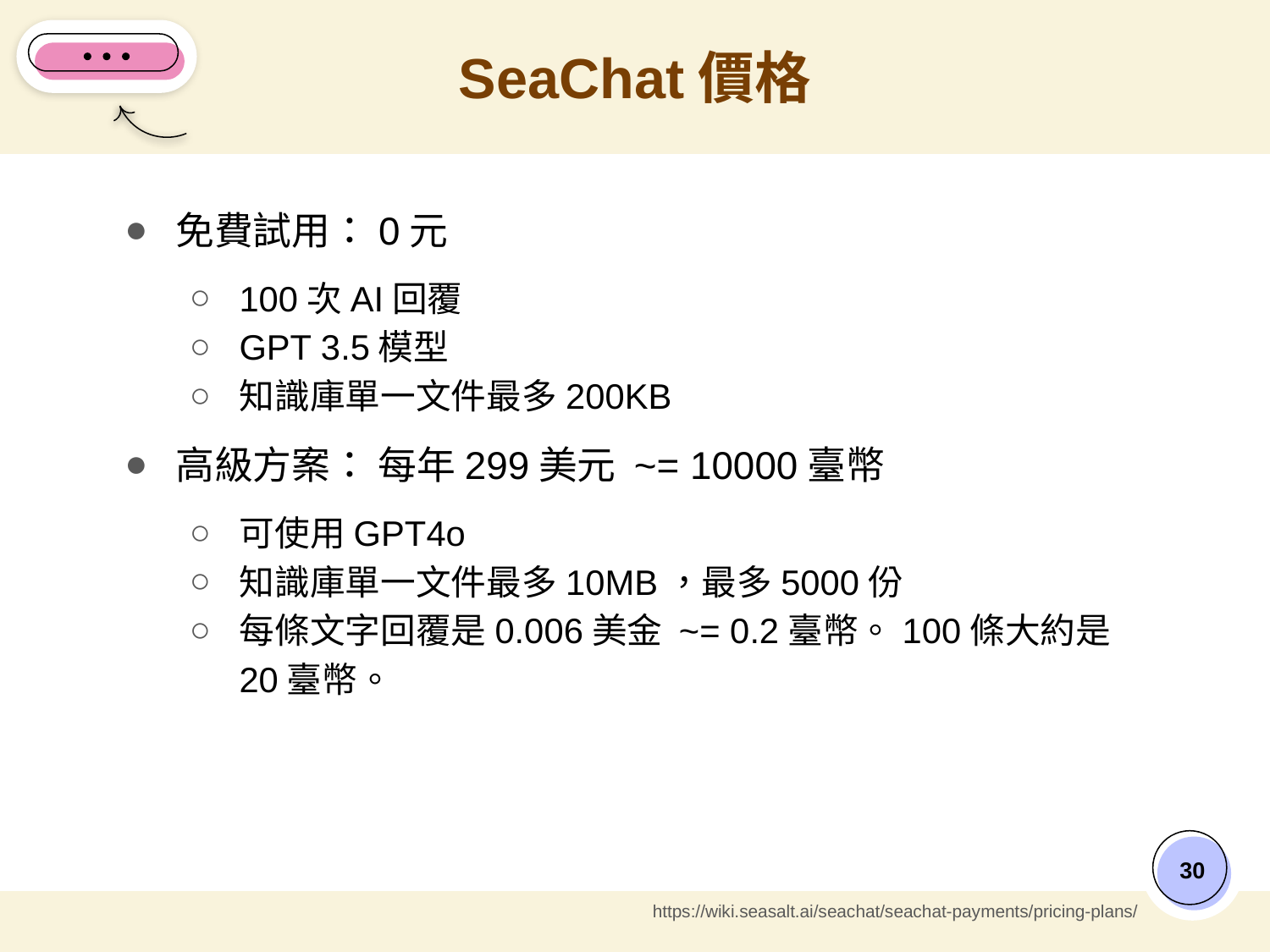

# SeaChat價格
免費試用：0元
100次AI回覆
GPT 3.5模型
知識庫單一文件最多200KB
高級方案： 每年299美元 ~= 10000臺幣
可使用GPT4o
知識庫單一文件最多10MB，最多5000份
每條文字回覆是0.006美金 ~= 0.2臺幣。100條大約是20臺幣。
30

https://wiki.seasalt.ai/seachat/seachat-payments/pricing-plans/